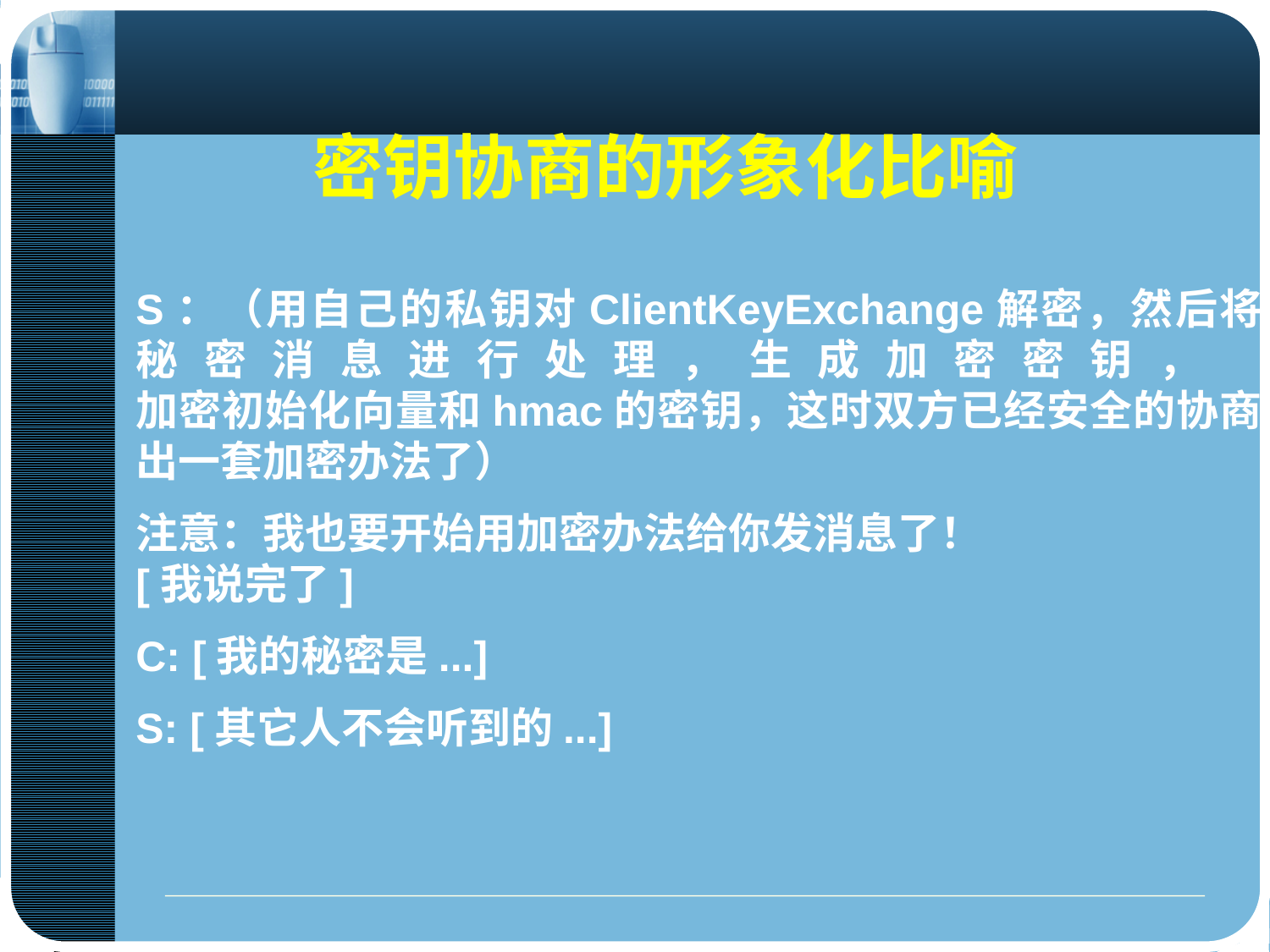

# 密钥协商的形象化比喻
S：（用自己的私钥对ClientKeyExchange解密，然后将秘密消息进行处理，生成加密密钥，
加密初始化向量和hmac的密钥，这时双方已经安全的协商出一套加密办法了）
注意：我也要开始用加密办法给你发消息了！
[我说完了]
C: [我的秘密是...]
S: [其它人不会听到的...]